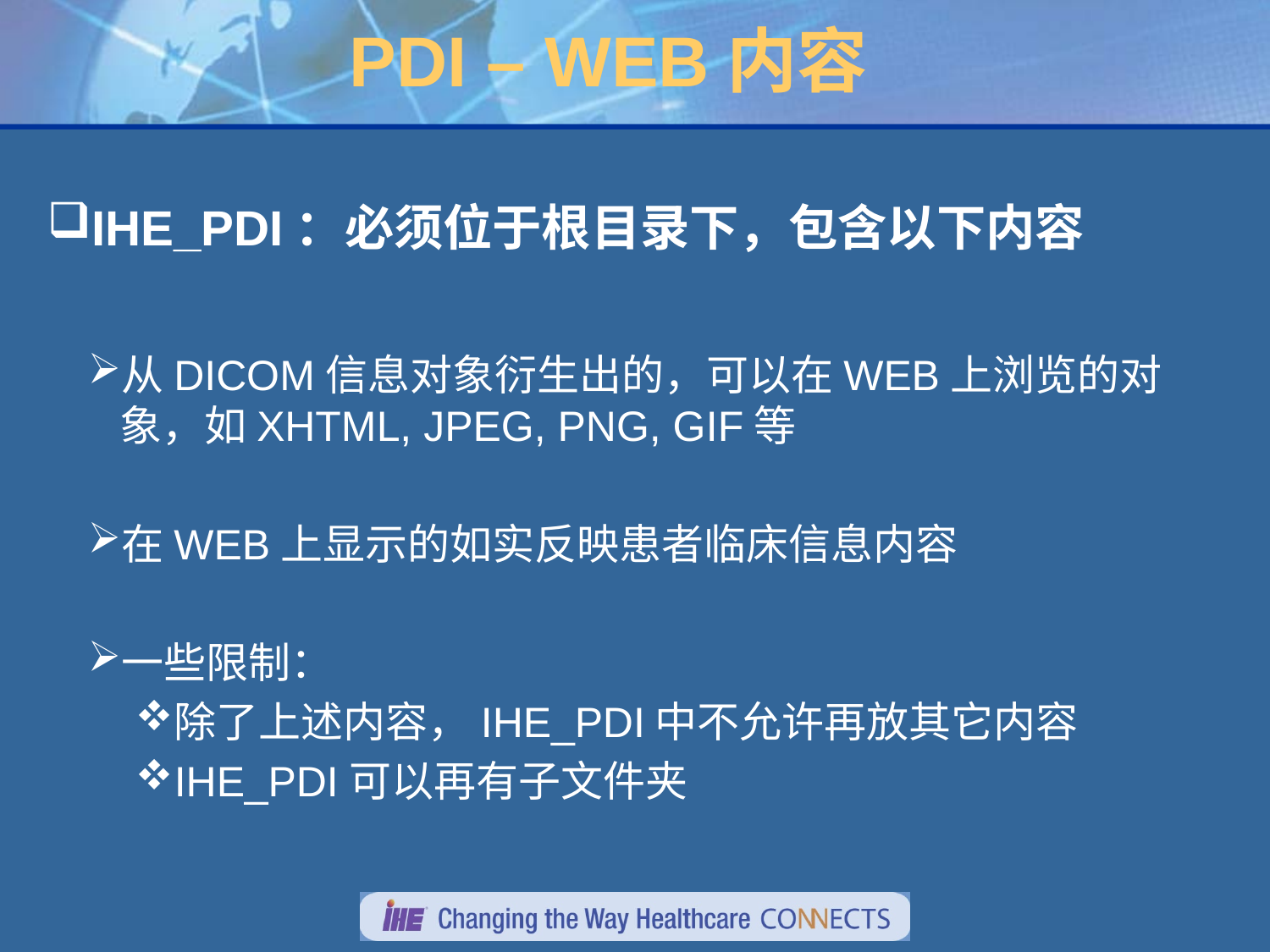

# PDI – WEB内容
IHE_PDI：必须位于根目录下，包含以下内容

从DICOM信息对象衍生出的，可以在WEB上浏览的对象，如XHTML, JPEG, PNG, GIF等

在WEB上显示的如实反映患者临床信息内容

一些限制：
除了上述内容，IHE_PDI中不允许再放其它内容
IHE_PDI可以再有子文件夹